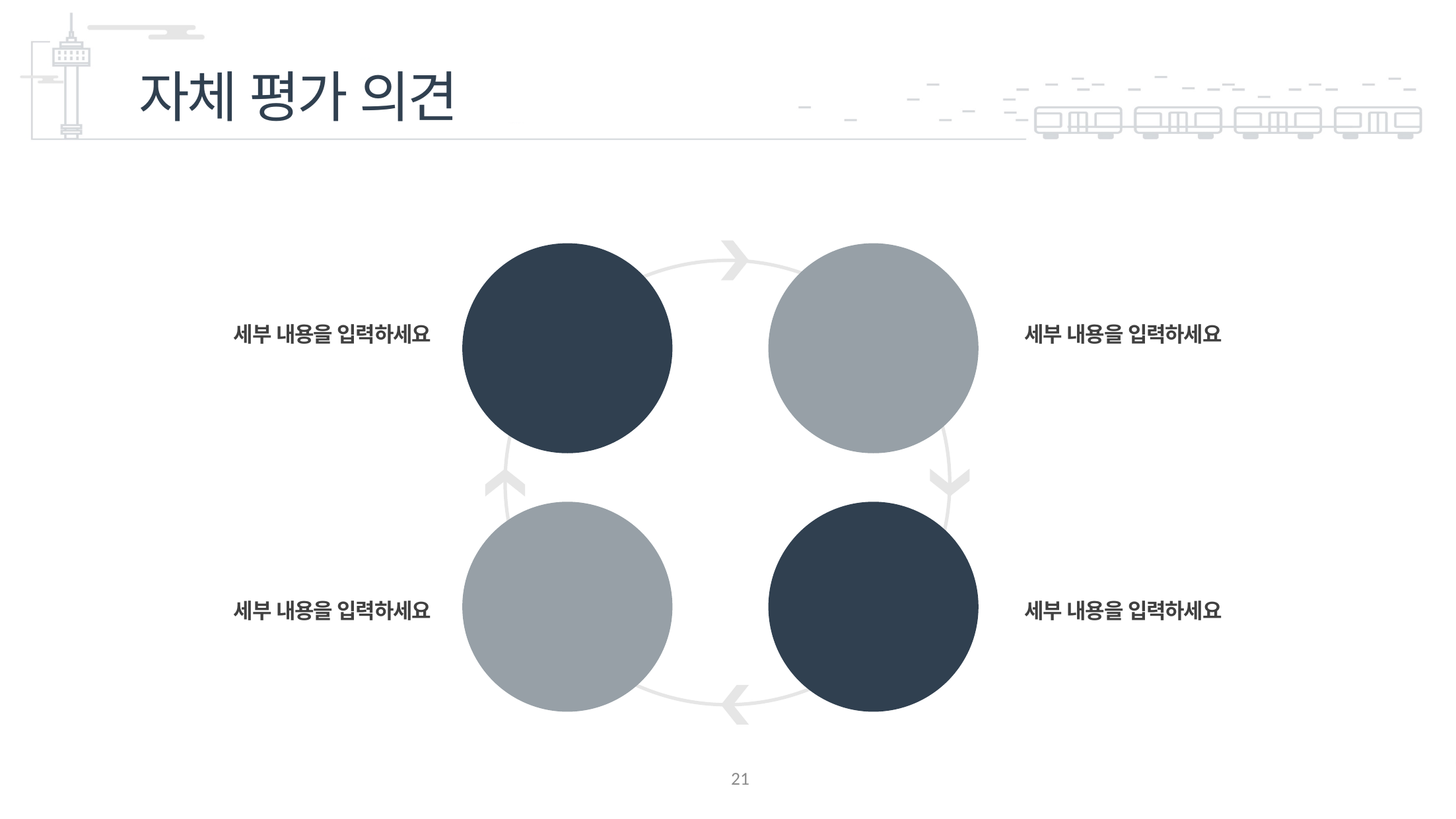

자체 평가 의견

텍스트
텍스트
세부 내용을 입력하세요
세부 내용을 입력하세요
텍스트
텍스트
세부 내용을 입력하세요
세부 내용을 입력하세요
21